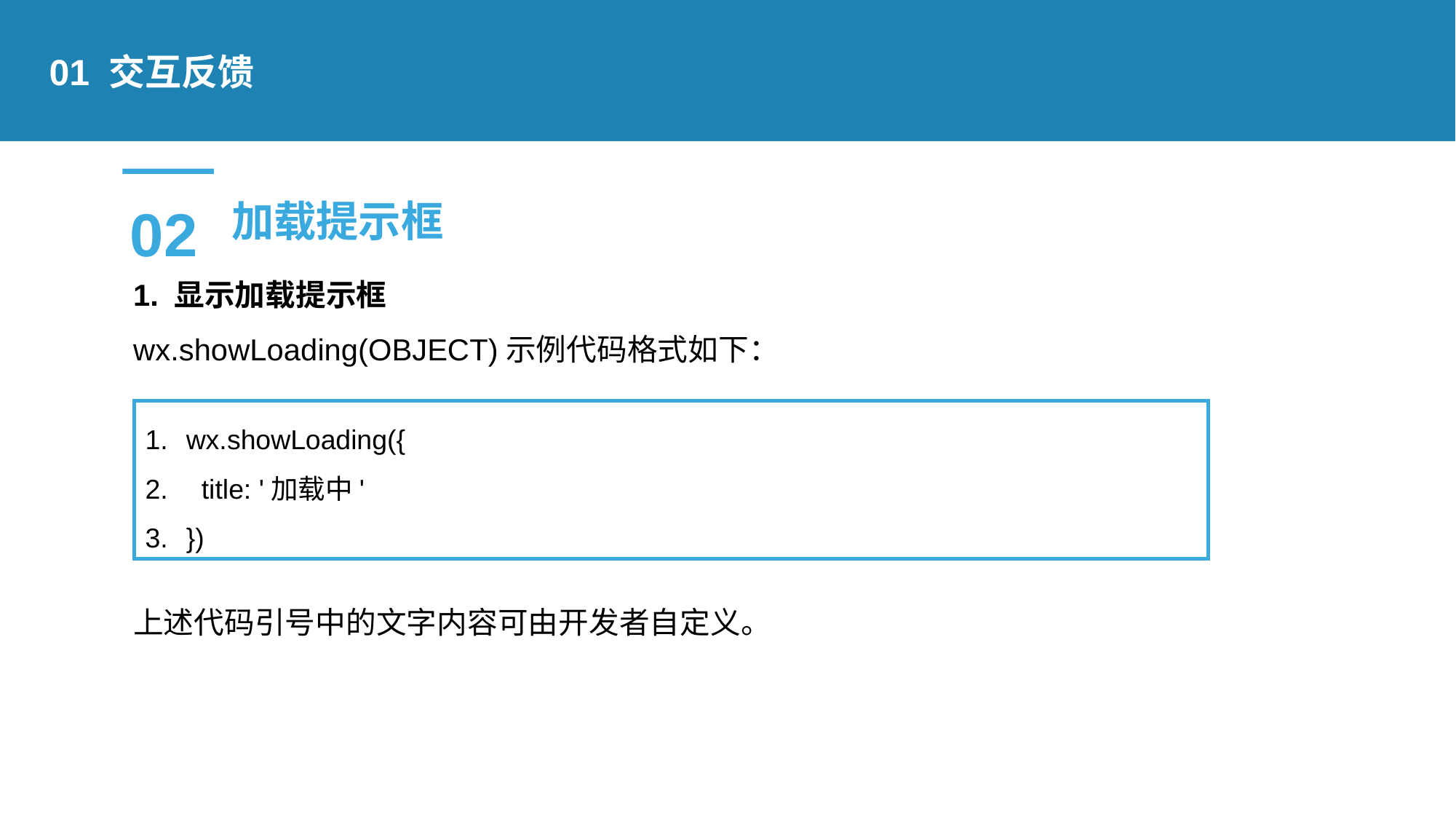

01 交互反馈
02

加载提示框
1. 显示加载提示框
wx.showLoading(OBJECT)示例代码格式如下：

上述代码引号中的文字内容可由开发者自定义。
wx.showLoading({
  title: '加载中'
})